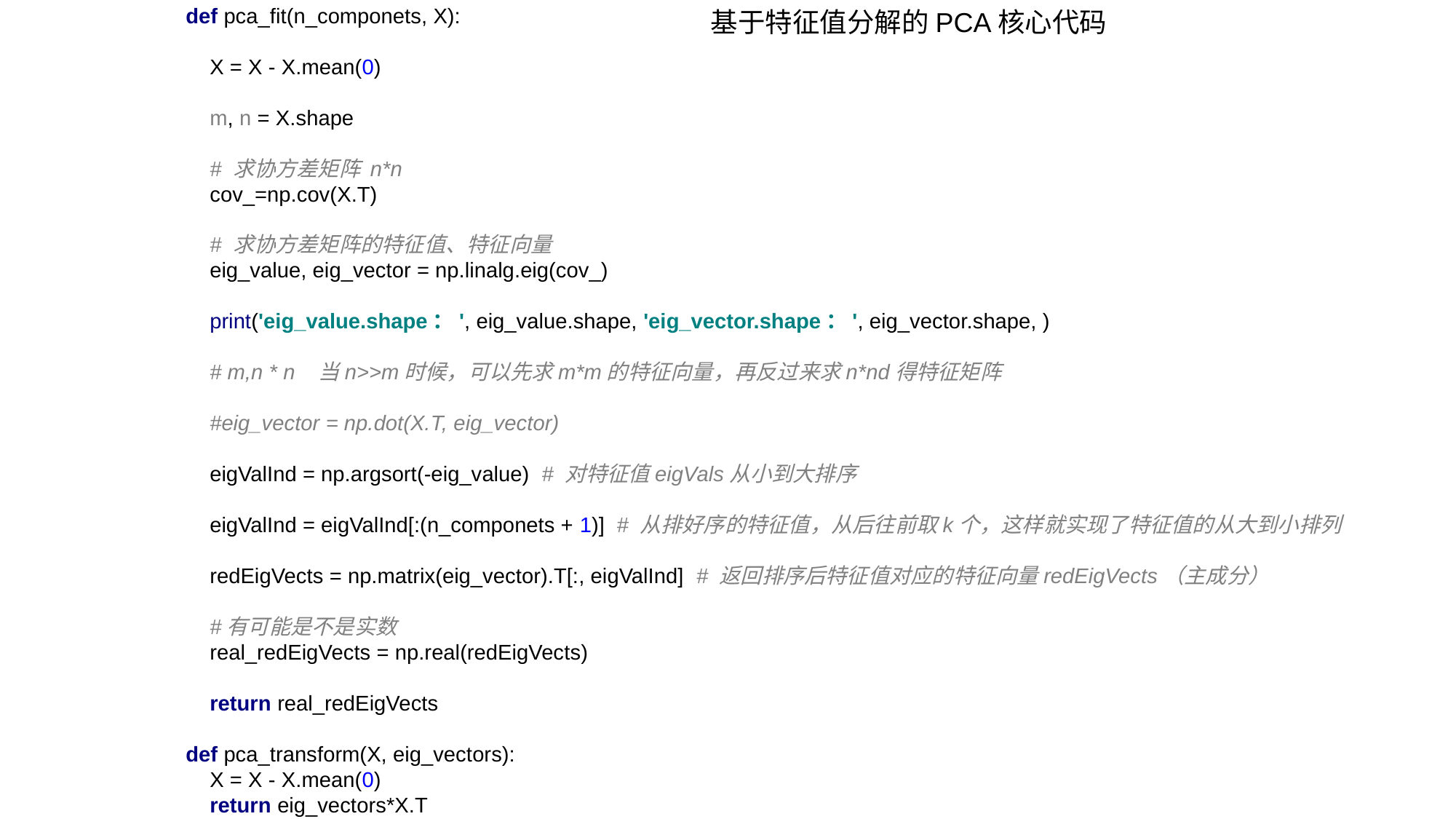

基于特征值分解的PCA核心代码
def pca_fit(n_componets, X):
    X = X - X.mean(0)
    m, n = X.shape
    # 求协方差矩阵 n*n
    cov_=np.cov(X.T)
    # 求协方差矩阵的特征值、特征向量
    eig_value, eig_vector = np.linalg.eig(cov_)
    print('eig_value.shape：', eig_value.shape, 'eig_vector.shape：', eig_vector.shape, )
    # m,n * n   当n>>m时候，可以先求m*m的特征向量，再反过来求n*nd得特征矩阵
    #eig_vector = np.dot(X.T, eig_vector)
    eigValInd = np.argsort(-eig_value)  # 对特征值eigVals从小到大排序
    eigValInd = eigValInd[:(n_componets + 1)]  # 从排好序的特征值，从后往前取k个，这样就实现了特征值的从大到小排列
    redEigVects = np.matrix(eig_vector).T[:, eigValInd]  # 返回排序后特征值对应的特征向量redEigVects（主成分）
    #有可能是不是实数
    real_redEigVects = np.real(redEigVects)
    return real_redEigVects
def pca_transform(X, eig_vectors):
    X = X - X.mean(0)
    return eig_vectors*X.T